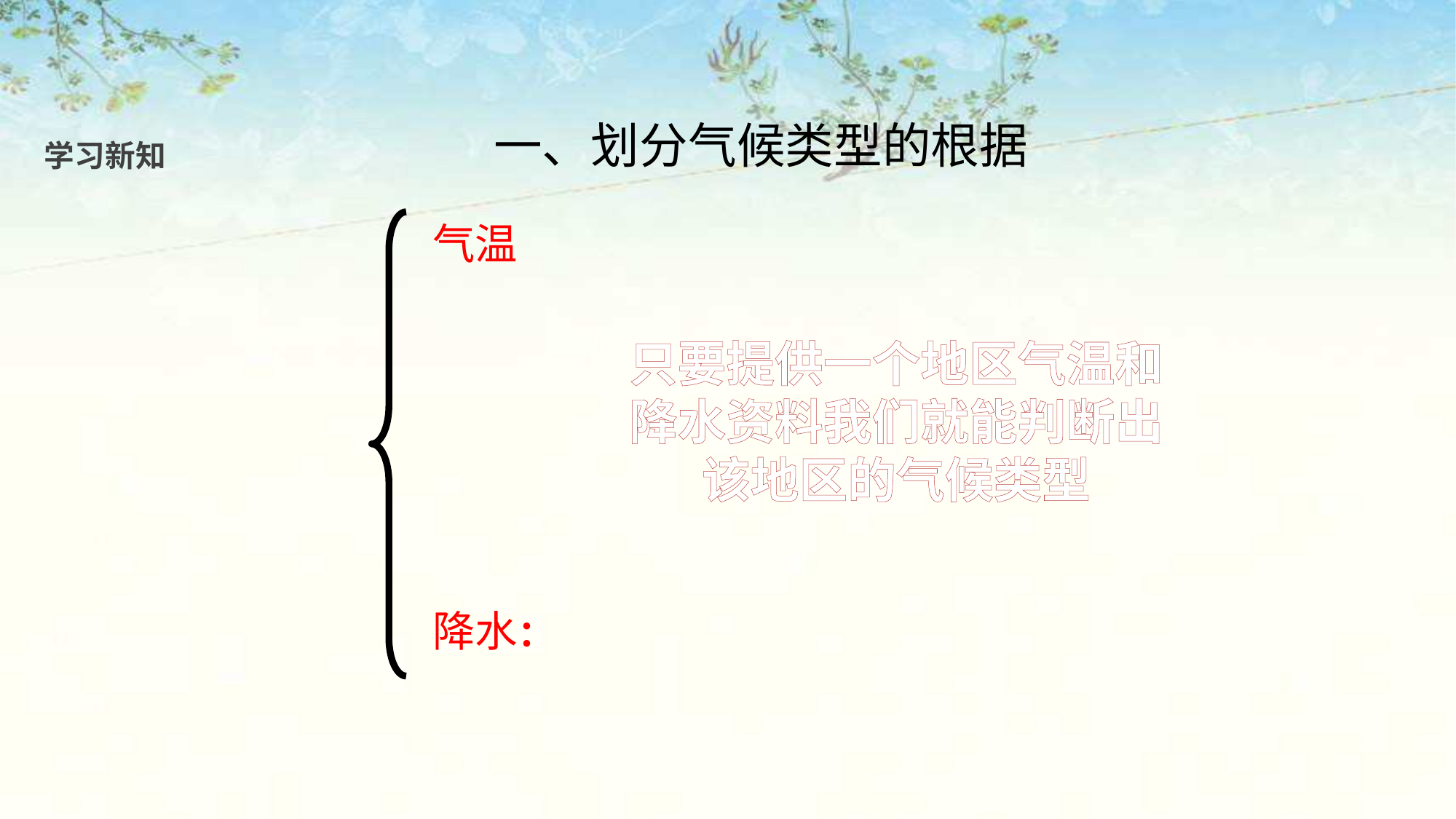

一、划分气候类型的根据
学习新知

气温

只要提供一个地区气温和
降水资料我们就能判断出
该地区的气候类型
降水：